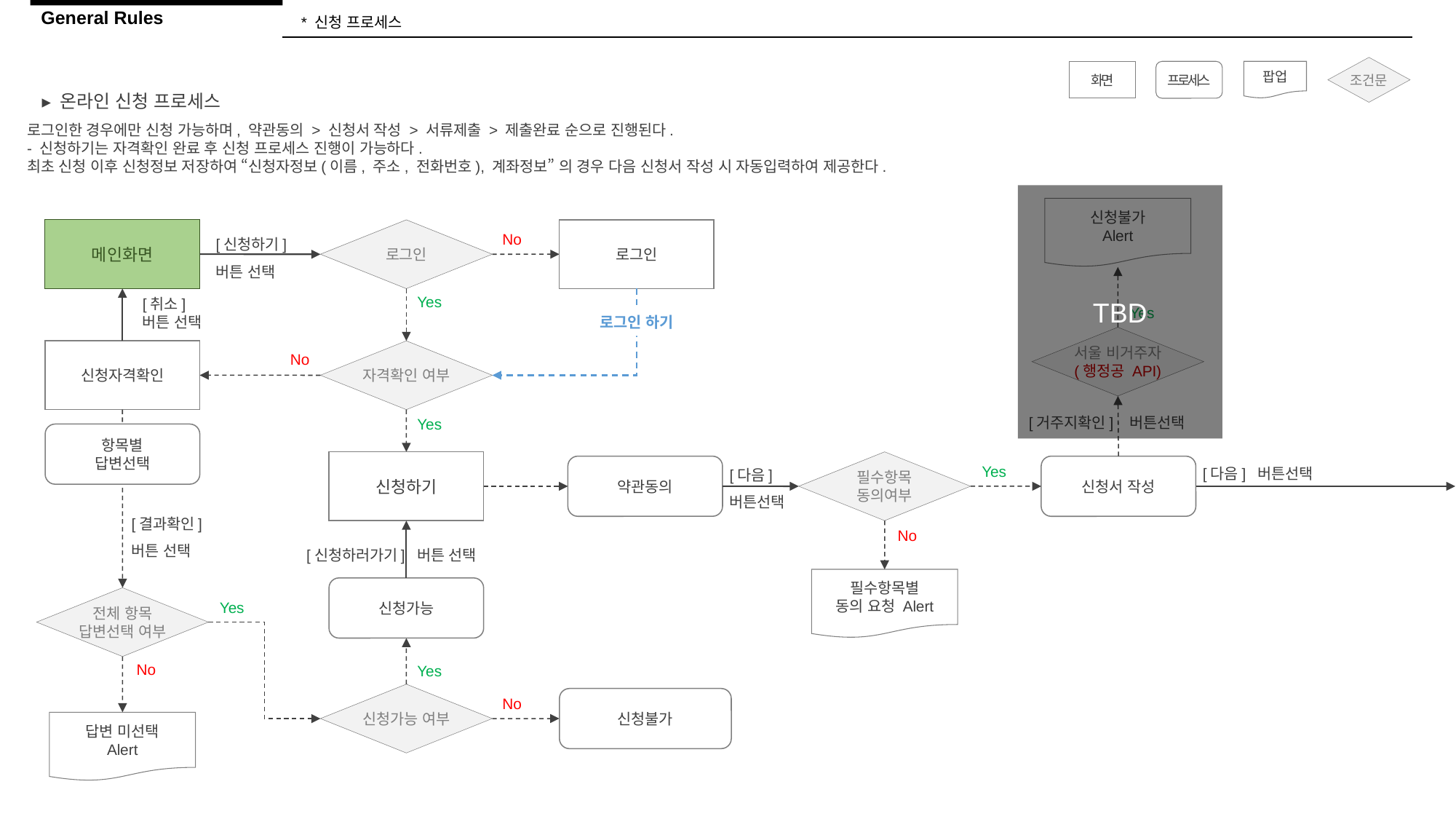

General Rules
* 신청 프로세스
조건문
화면
프로세스
팝업
▸ 온라인 신청 프로세스
로그인한 경우에만 신청 가능하며, 약관동의 > 신청서 작성 > 서류제출 > 제출완료 순으로 진행된다.
- 신청하기는 자격확인 완료 후 신청 프로세스 진행이 가능하다.
최초 신청 이후 신청정보 저장하여 “신청자정보(이름, 주소, 전화번호), 계좌정보” 의 경우 다음 신청서 작성 시 자동입력하여 제공한다.
TBD
신청불가
Alert
메인화면
로그인
로그인
[신청하기]
버튼 선택
No
Yes
[취소]
버튼 선택
Yes
로그인 하기
서울 비거주자
(행정공 API)
신청자격확인
자격확인 여부
No
[거주지확인]   버튼선택
Yes
항목별
답변선택
[다음]  버튼선택
[다음]
버튼선택
신청하기
필수항목
동의여부
약관동의
신청서 작성
Yes
[결과확인]
버튼 선택
No
[신청하러가기]  버튼 선택
필수항목별
동의 요청 Alert
신청가능
전체 항목
답변선택 여부
Yes
No
Yes
신청가능 여부
신청불가
No
답변 미선택
Alert